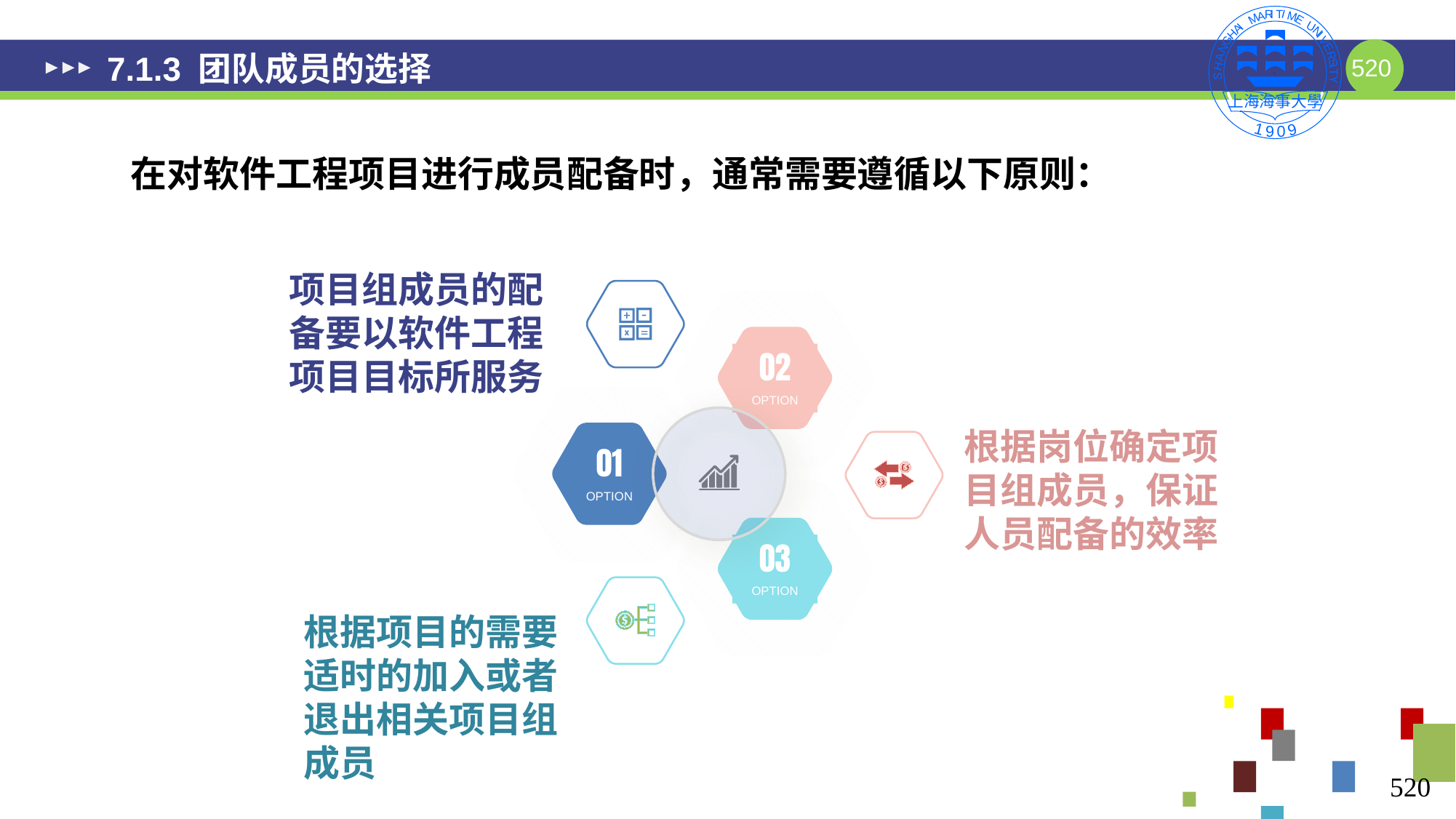

# 7.1.3 团队成员的选择
在对软件工程项目进行成员配备时，通常需要遵循以下原则：
项目组成员的配备要以软件工程项目目标所服务

02
OPTION

根据岗位确定项目组成员，保证人员配备的效率

01
OPTION

03
OPTION

根据项目的需要适时的加入或者退出相关项目组成员

520
520